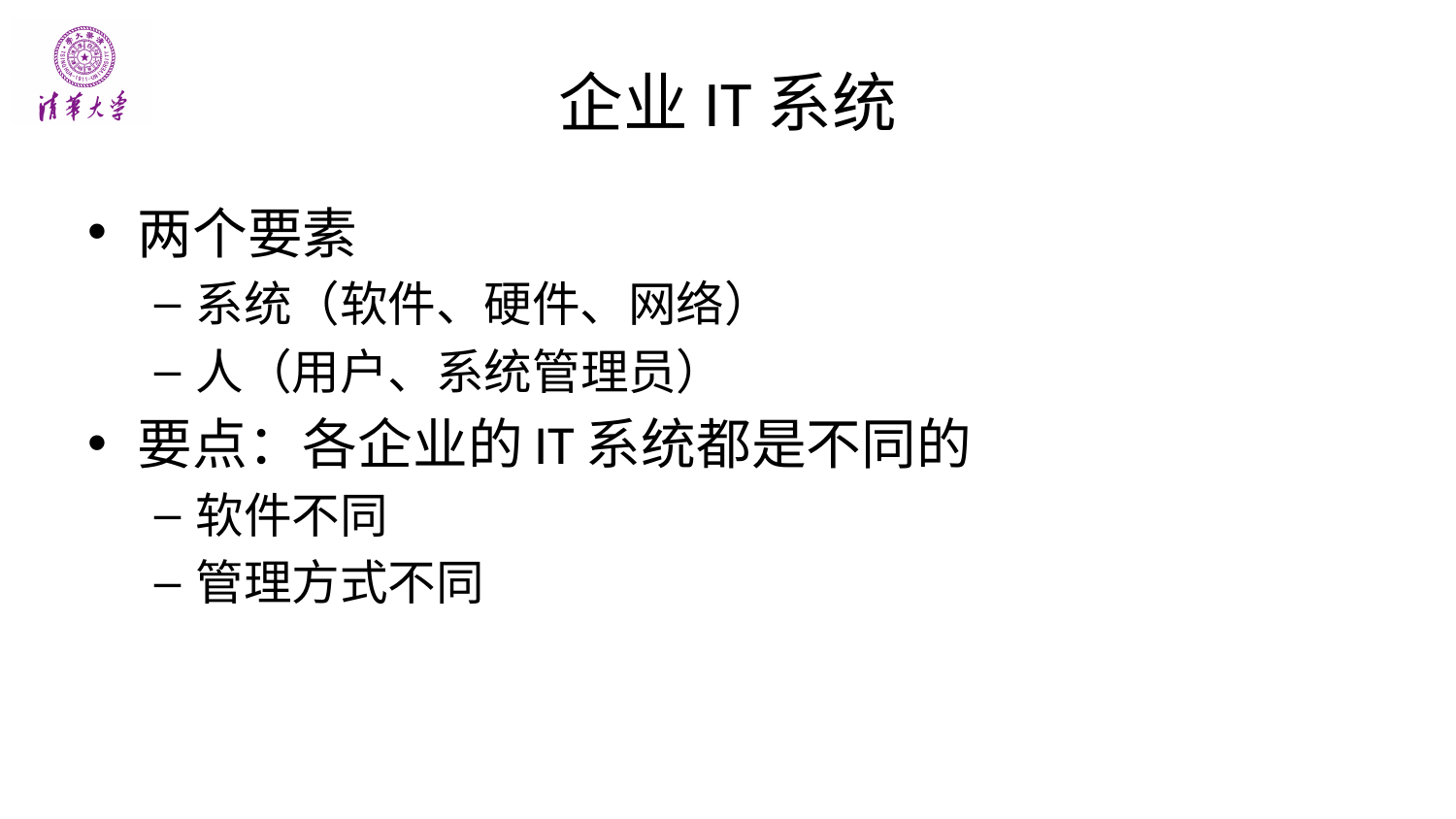

# 企业IT系统
两个要素
系统（软件、硬件、网络）
人（用户、系统管理员）
要点：各企业的IT系统都是不同的
软件不同
管理方式不同